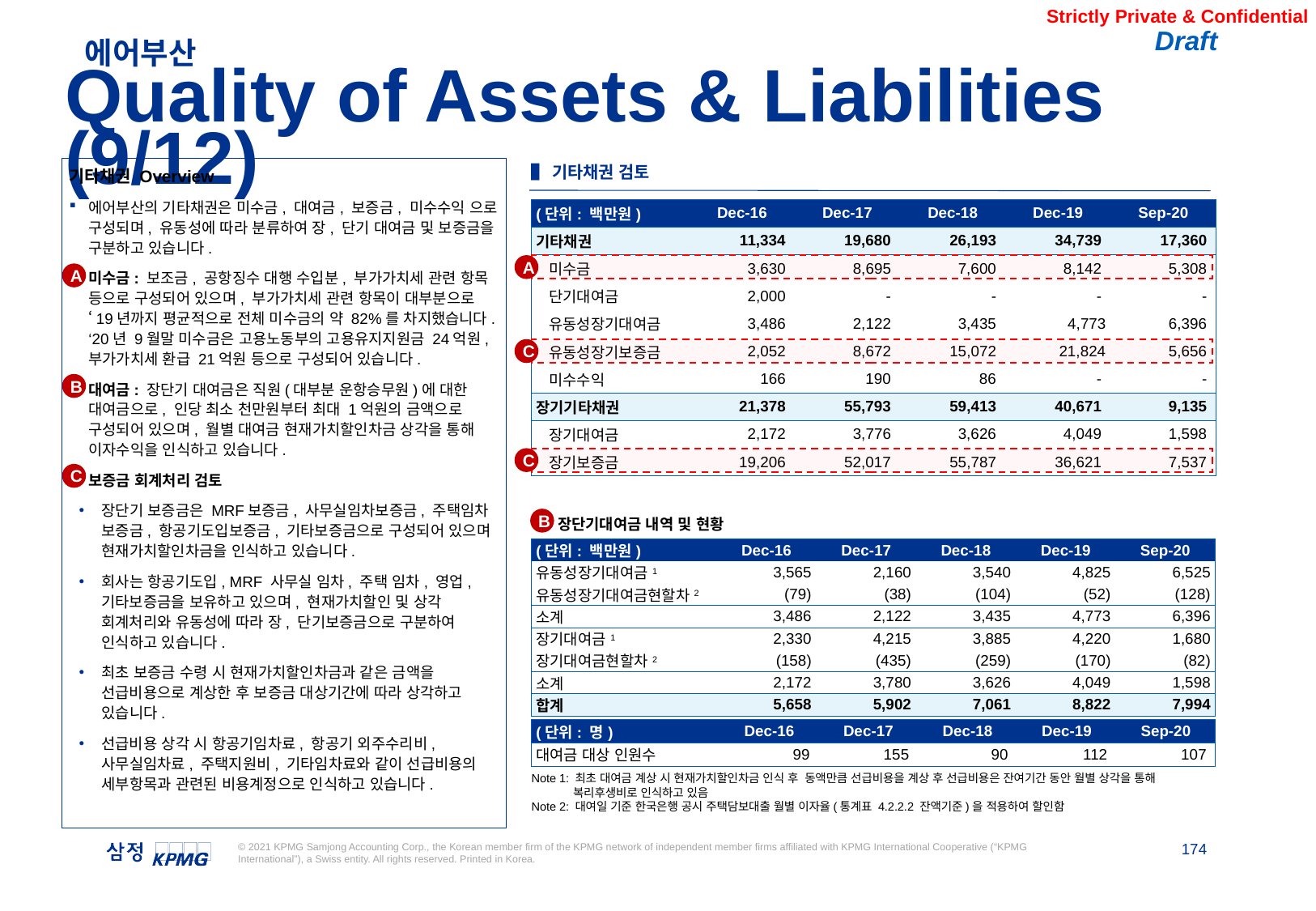

에어부산
Quality of Assets & Liabilities (9/12)
▌기타채권 검토

기타채권 Overview
에어부산의 기타채권은 미수금, 대여금, 보증금, 미수수익 으로 구성되며, 유동성에 따라 분류하여 장, 단기 대여금 및 보증금을 구분하고 있습니다.
미수금: 보조금, 공항징수 대행 수입분, 부가가치세 관련 항목 등으로 구성되어 있으며, 부가가치세 관련 항목이 대부분으로 ‘19년까지 평균적으로 전체 미수금의 약 82%를 차지했습니다. ‘20년 9월말 미수금은 고용노동부의 고용유지지원금 24억원, 부가가치세 환급 21억원 등으로 구성되어 있습니다.
대여금: 장단기 대여금은 직원(대부분 운항승무원)에 대한 대여금으로, 인당 최소 천만원부터 최대 1억원의 금액으로 구성되어 있으며, 월별 대여금 현재가치할인차금 상각을 통해 이자수익을 인식하고 있습니다.
보증금 회계처리 검토
장단기 보증금은 MRF보증금, 사무실임차보증금, 주택임차 보증금, 항공기도입보증금, 기타보증금으로 구성되어 있으며 현재가치할인차금을 인식하고 있습니다.
회사는 항공기도입, MRF 사무실 임차, 주택 임차, 영업, 기타보증금을 보유하고 있으며, 현재가치할인 및 상각 회계처리와 유동성에 따라 장, 단기보증금으로 구분하여 인식하고 있습니다.
최초 보증금 수령 시 현재가치할인차금과 같은 금액을 선급비용으로 계상한 후 보증금 대상기간에 따라 상각하고 있습니다.
선급비용 상각 시 항공기임차료, 항공기 외주수리비, 사무실임차료, 주택지원비, 기타임차료와 같이 선급비용의 세부항목과 관련된 비용계정으로 인식하고 있습니다.

| (단위: 백만원) | Dec-16 | Dec-17 | Dec-18 | Dec-19 | Sep-20 |
| --- | --- | --- | --- | --- | --- |
| 기타채권 | 11,334 | 19,680 | 26,193 | 34,739 | 17,360 |
| 미수금 | 3,630 | 8,695 | 7,600 | 8,142 | 5,308 |
| 단기대여금 | 2,000 | - | - | - | - |
| 유동성장기대여금 | 3,486 | 2,122 | 3,435 | 4,773 | 6,396 |
| 유동성장기보증금 | 2,052 | 8,672 | 15,072 | 21,824 | 5,656 |
| 미수수익 | 166 | 190 | 86 | - | - |
| 장기기타채권 | 21,378 | 55,793 | 59,413 | 40,671 | 9,135 |
| 장기대여금 | 2,172 | 3,776 | 3,626 | 4,049 | 1,598 |
| 장기보증금 | 19,206 | 52,017 | 55,787 | 36,621 | 7,537 |
A

A
C

B
C

C
장단기대여금 내역 및 현황

B
| (단위: 백만원) | Dec-16 | Dec-17 | Dec-18 | Dec-19 | Sep-20 |
| --- | --- | --- | --- | --- | --- |
| 유동성장기대여금1 | 3,565 | 2,160 | 3,540 | 4,825 | 6,525 |
| 유동성장기대여금현할차2 | (79) | (38) | (104) | (52) | (128) |
| 소계 | 3,486 | 2,122 | 3,435 | 4,773 | 6,396 |
| 장기대여금1 | 2,330 | 4,215 | 3,885 | 4,220 | 1,680 |
| 장기대여금현할차2 | (158) | (435) | (259) | (170) | (82) |
| 소계 | 2,172 | 3,780 | 3,626 | 4,049 | 1,598 |
| 합계 | 5,658 | 5,902 | 7,061 | 8,822 | 7,994 |
| (단위: 명) | Dec-16 | Dec-17 | Dec-18 | Dec-19 | Sep-20 |
| --- | --- | --- | --- | --- | --- |
| 대여금 대상 인원수 | 99 | 155 | 90 | 112 | 107 |
Note 1: 최초 대여금 계상 시 현재가치할인차금 인식 후  동액만큼 선급비용을 계상 후 선급비용은 잔여기간 동안 월별 상각을 통해
            복리후생비로 인식하고 있음
Note 2: 대여일 기준 한국은행 공시 주택담보대출 월별 이자율(통계표 4.2.2.2 잔액기준)을 적용하여 할인함